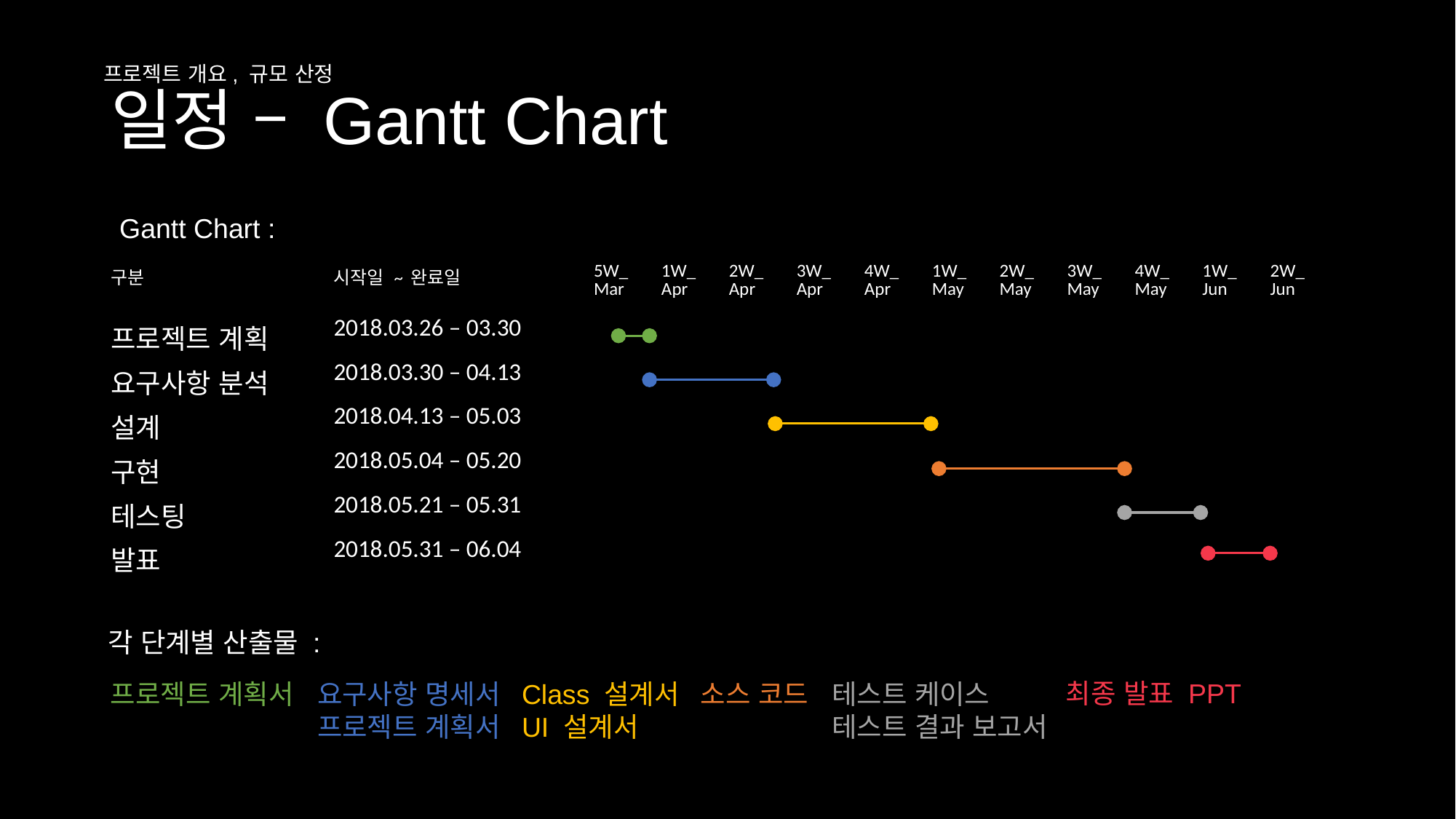

일정 – Gantt Chart
프로젝트 개요, 규모 산정
Gantt Chart :
| 구분 | 시작일 ~ 완료일 | 5W\_Mar | 1W\_ Apr | 2W\_ Apr | 3W\_ Apr | 4W\_ Apr | 1W\_May | 2W\_May | 3W\_May | 4W\_May | 1W\_ Jun | 2W\_ Jun |
| --- | --- | --- | --- | --- | --- | --- | --- | --- | --- | --- | --- | --- |
| 프로젝트 계획 | 2018.03.26 – 03.30 |  |  |  |  |  |  |  |  |  |  |  |
| 요구사항 분석 | 2018.03.30 – 04.13 |  |  |  |  |  |  |  |  |  |  |  |
| 설계 | 2018.04.13 – 05.03 |  |  |  |  |  |  |  |  |  |  |  |
| 구현 | 2018.05.04 – 05.20 |  |  |  |  |  |  |  |  |  |  |  |
| 테스팅 | 2018.05.21 – 05.31 |  |  |  |  |  |  |  |  |  |  |  |
| 발표 | 2018.05.31 – 06.04 |  |  |  |  |  |  |  |  |  |  |  |
각 단계별 산출물 :
최종 발표 PPT
프로젝트 계획서
요구사항 명세서
프로젝트 계획서
Class 설계서
UI 설계서
소스 코드
테스트 케이스
테스트 결과 보고서